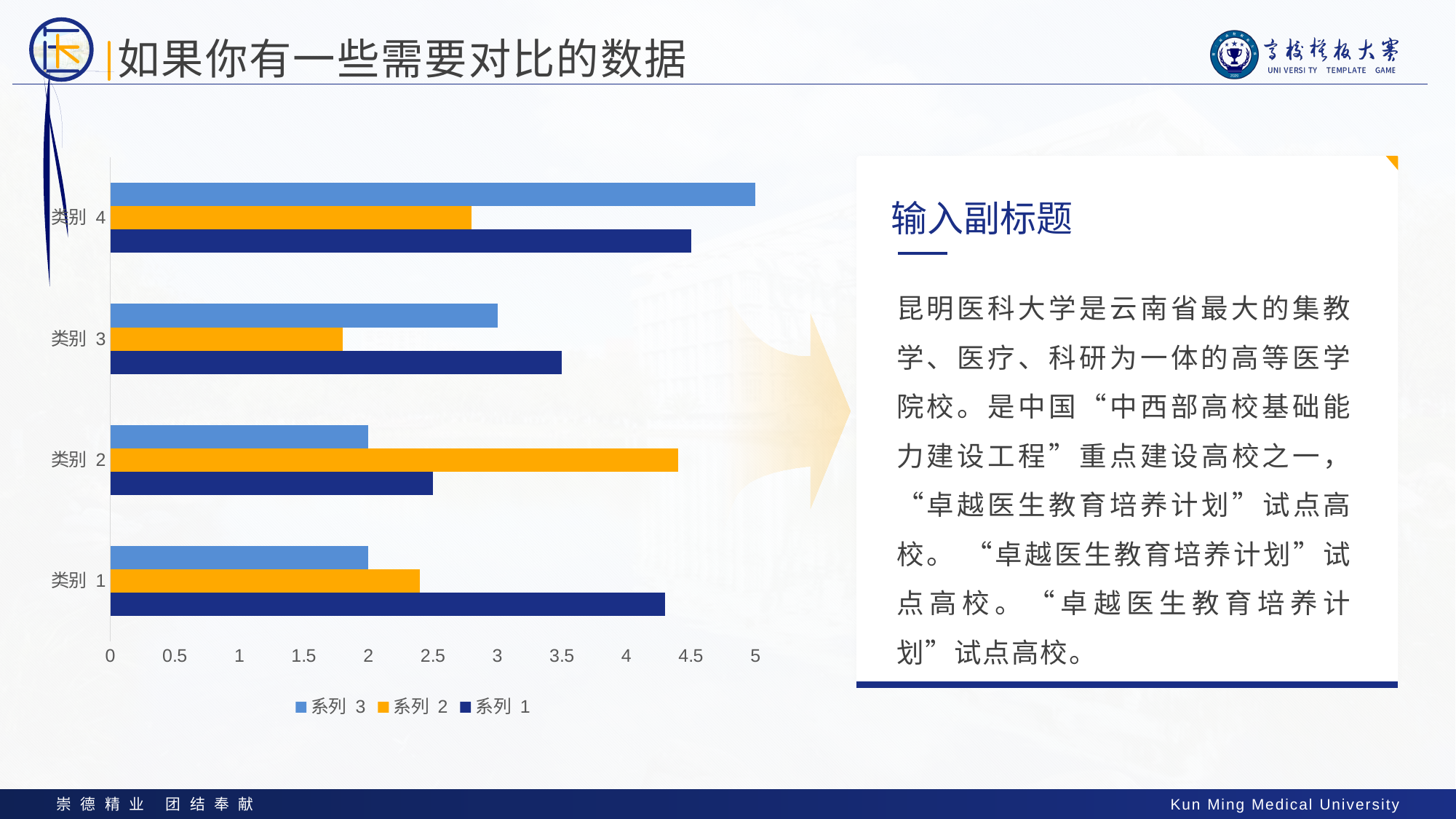

# 如果你有一些需要对比的数据

### Chart

| Category | 系列 1 | 系列 2 | 系列 3 |
|---|---|---|---|
| 类别 1 | 4.3 | 2.4 | 2.0 |
| 类别 2 | 2.5 | 4.4 | 2.0 |
| 类别 3 | 3.5 | 1.8 | 3.0 |
| 类别 4 | 4.5 | 2.8 | 5.0 |

输入副标题
昆明医科大学是云南省最大的集教学、医疗、科研为一体的高等医学院校。是中国“中西部高校基础能力建设工程”重点建设高校之一，“卓越医生教育培养计划”试点高校。 “卓越医生教育培养计划”试点高校。“卓越医生教育培养计划”试点高校。